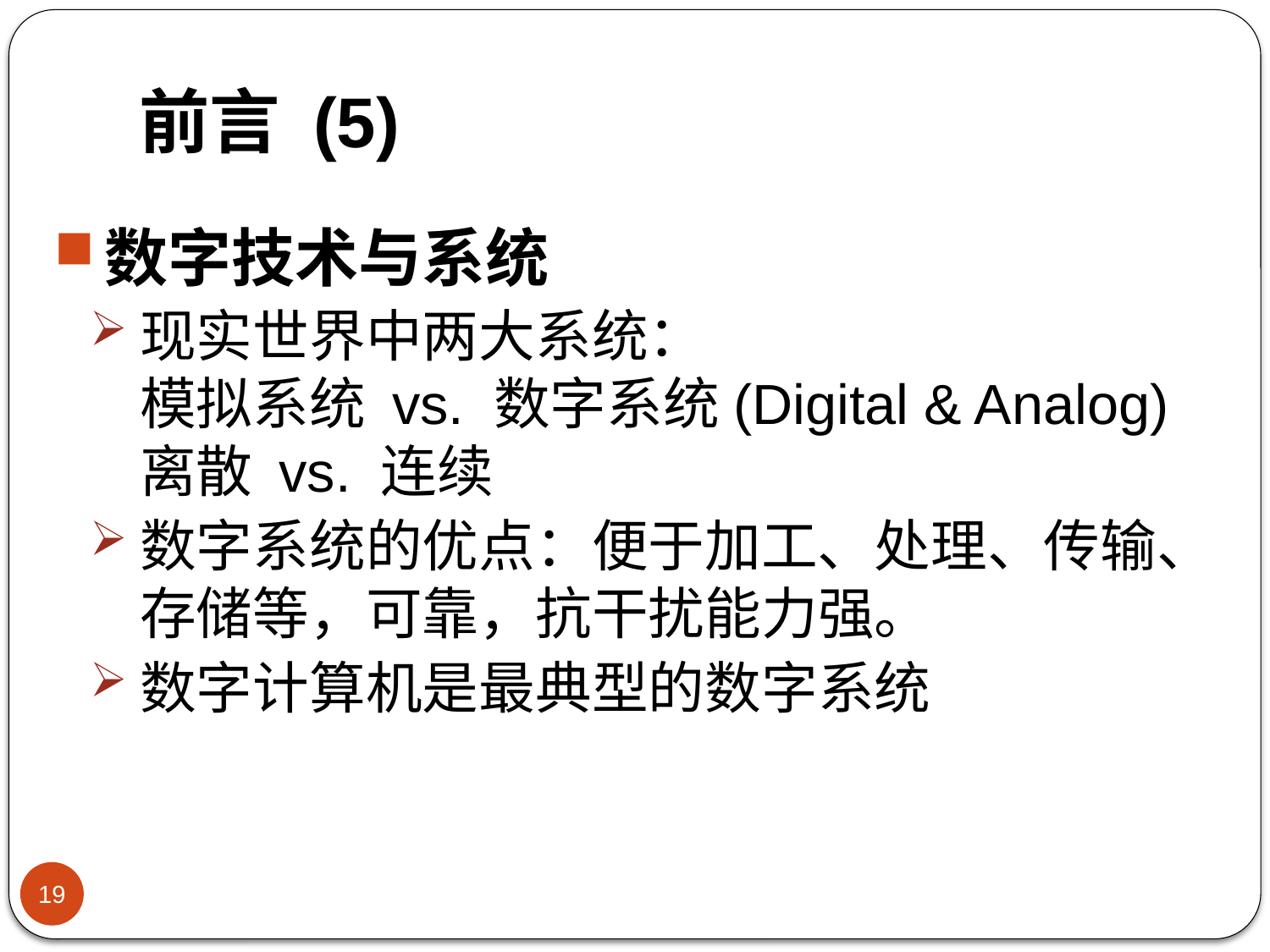

# 前言 (5)
数字技术与系统
现实世界中两大系统：
模拟系统 vs. 数字系统(Digital & Analog)
离散 vs. 连续
数字系统的优点：便于加工、处理、传输、存储等，可靠，抗干扰能力强。
数字计算机是最典型的数字系统
19